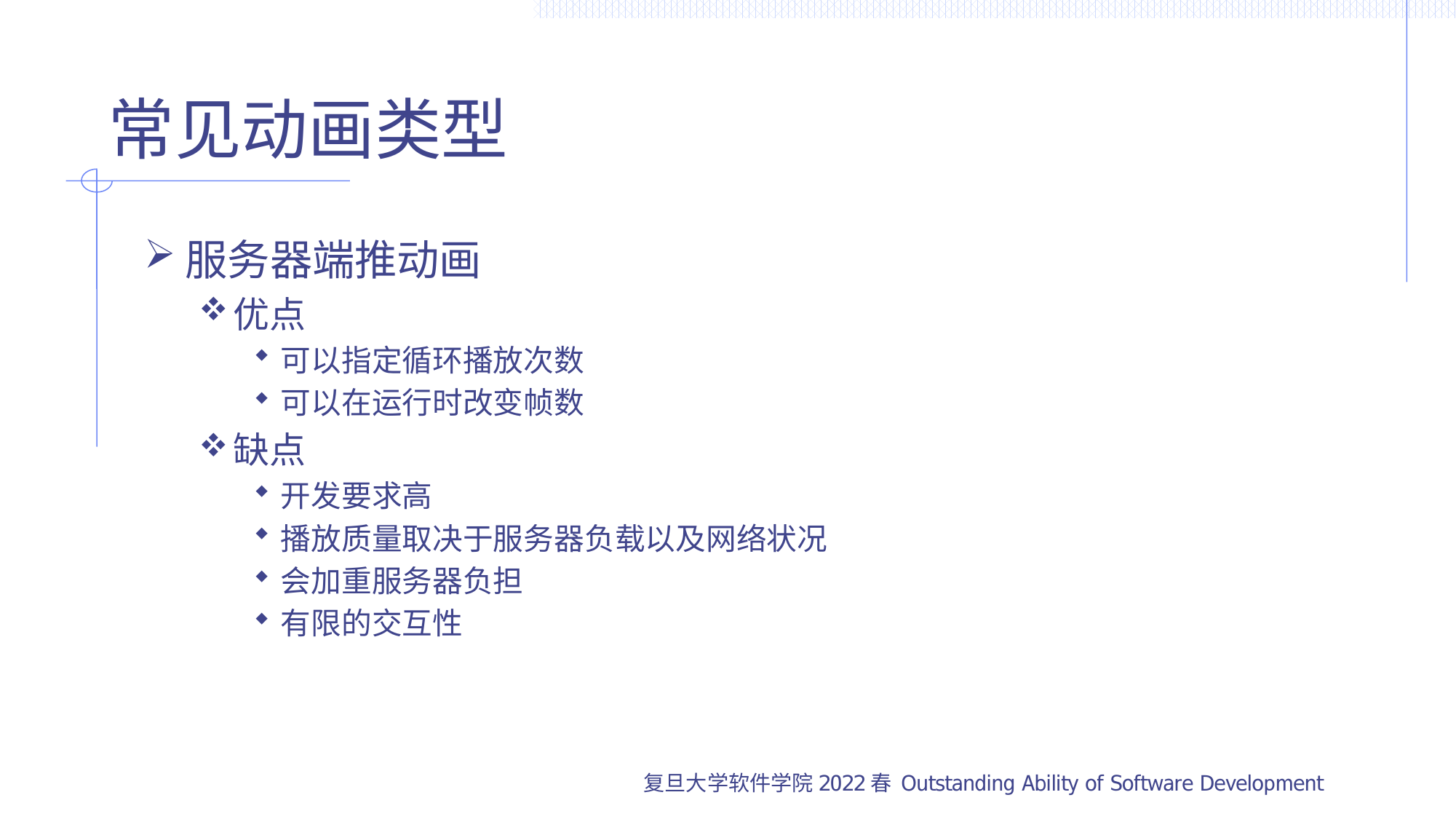

# 常见动画类型
服务器端推动画
优点
可以指定循环播放次数
可以在运行时改变帧数
缺点
开发要求高
播放质量取决于服务器负载以及网络状况
会加重服务器负担
有限的交互性